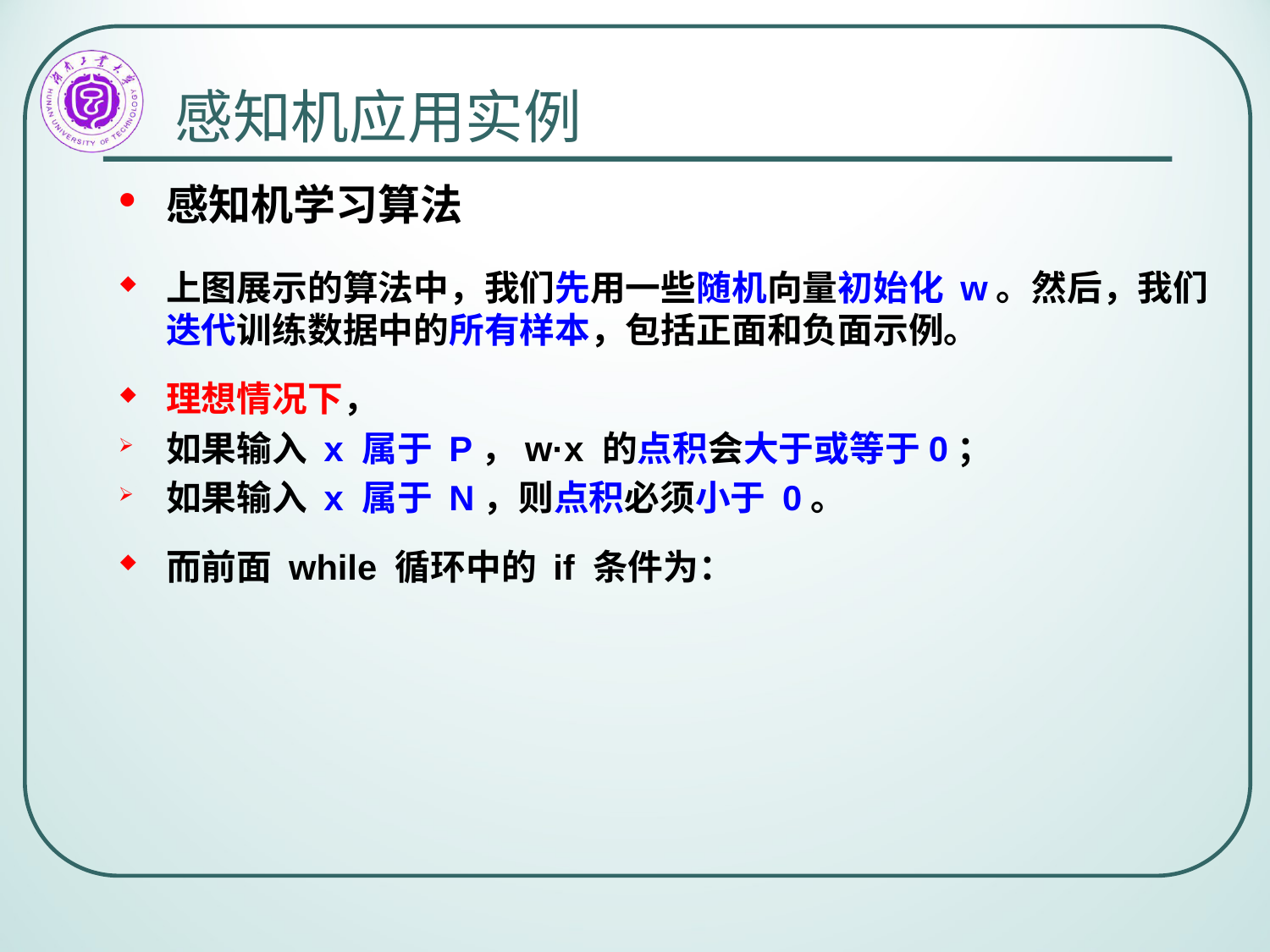

# 感知机应用实例
感知机学习算法

上图展示的算法中，我们先用一些随机向量初始化 w。然后，我们迭代训练数据中的所有样本，包括正面和负面示例。

理想情况下，
如果输入 x 属于 P，w·x 的点积会大于或等于0；
如果输入 x 属于 N，则点积必须小于 0。

而前面 while 循环中的 if 条件为：